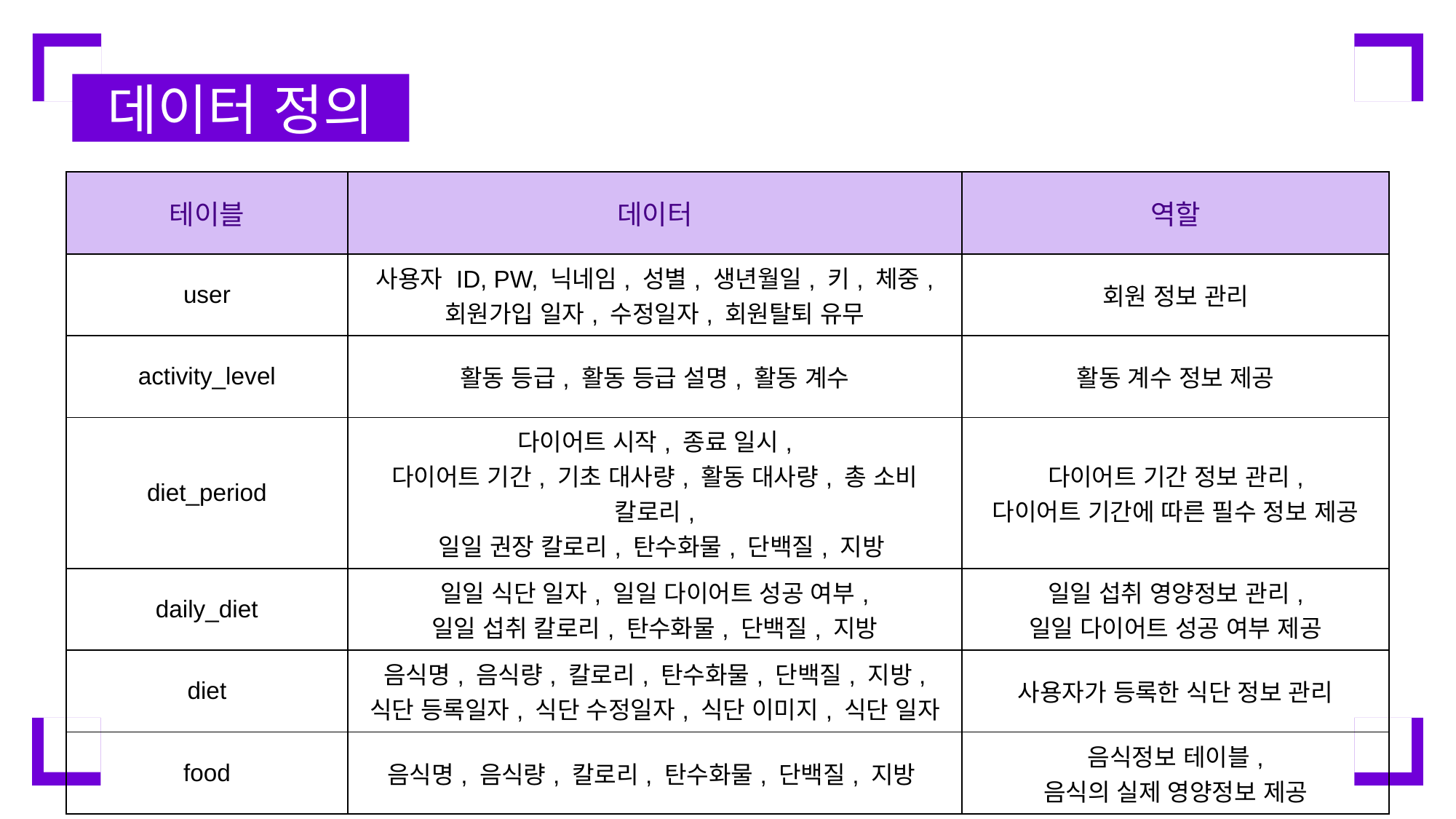

데이터 정의
| 테이블 | 데이터 | 역할 |
| --- | --- | --- |
| user | 사용자 ID, PW, 닉네임, 성별, 생년월일, 키, 체중, 회원가입 일자, 수정일자, 회원탈퇴 유무 | 회원 정보 관리 |
| activity\_level | 활동 등급, 활동 등급 설명, 활동 계수 | 활동 계수 정보 제공 |
| diet\_period | 다이어트 시작, 종료 일시, 다이어트 기간, 기초 대사량, 활동 대사량, 총 소비 칼로리, 일일 권장 칼로리, 탄수화물, 단백질, 지방 | 다이어트 기간 정보 관리, 다이어트 기간에 따른 필수 정보 제공 |
| daily\_diet | 일일 식단 일자, 일일 다이어트 성공 여부, 일일 섭취 칼로리, 탄수화물, 단백질, 지방 | 일일 섭취 영양정보 관리, 일일 다이어트 성공 여부 제공 |
| diet | 음식명, 음식량, 칼로리, 탄수화물, 단백질, 지방, 식단 등록일자, 식단 수정일자, 식단 이미지, 식단 일자 | 사용자가 등록한 식단 정보 관리 |
| food | 음식명, 음식량, 칼로리, 탄수화물, 단백질, 지방 | 음식정보 테이블, 음식의 실제 영양정보 제공 |